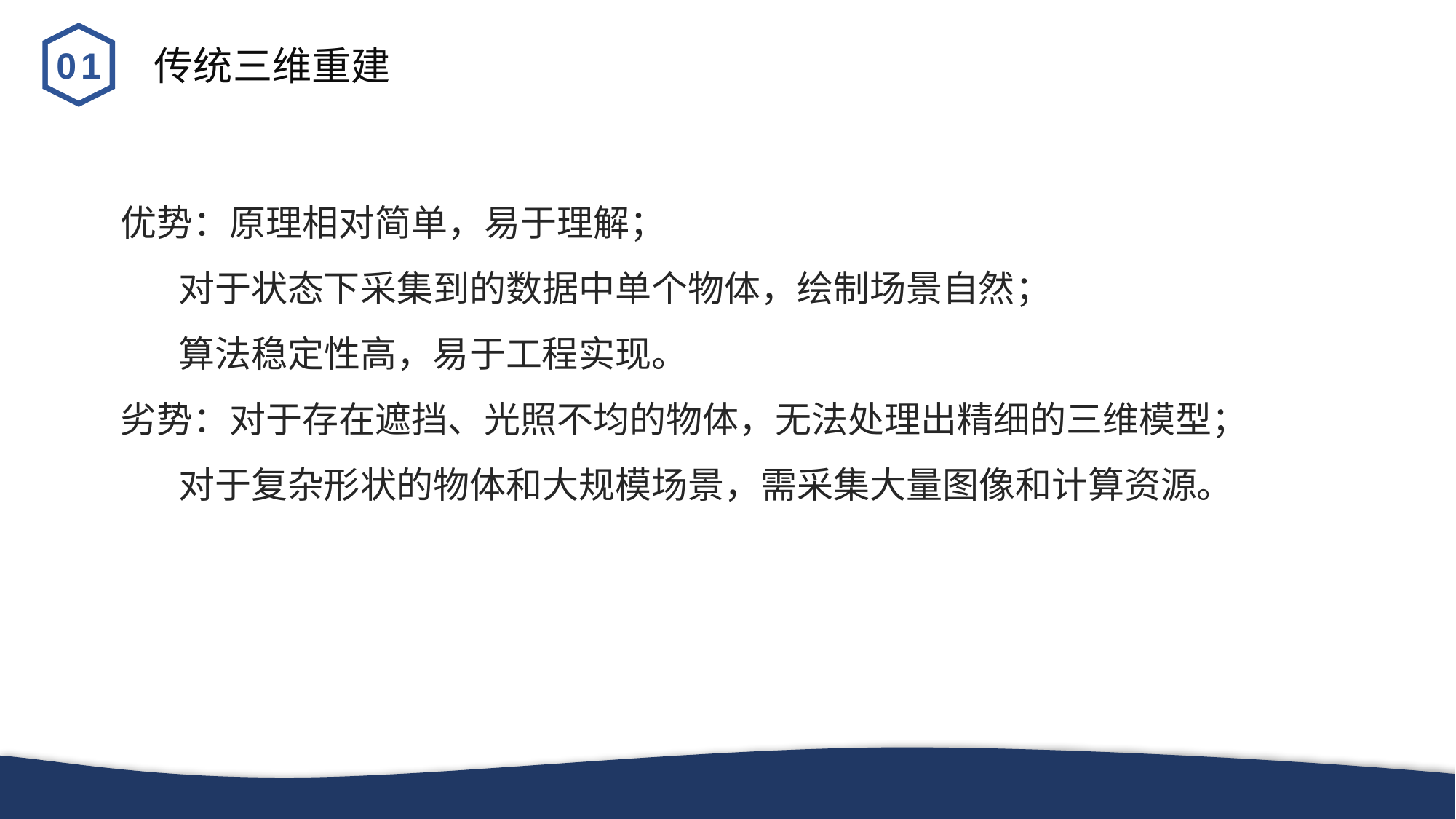

传统三维重建
01
优势：原理相对简单，易于理解；
      对于状态下采集到的数据中单个物体，绘制场景自然；
      算法稳定性高，易于工程实现。
劣势：对于存在遮挡、光照不均的物体，无法处理出精细的三维模型；
      对于复杂形状的物体和大规模场景，需采集大量图像和计算资源。